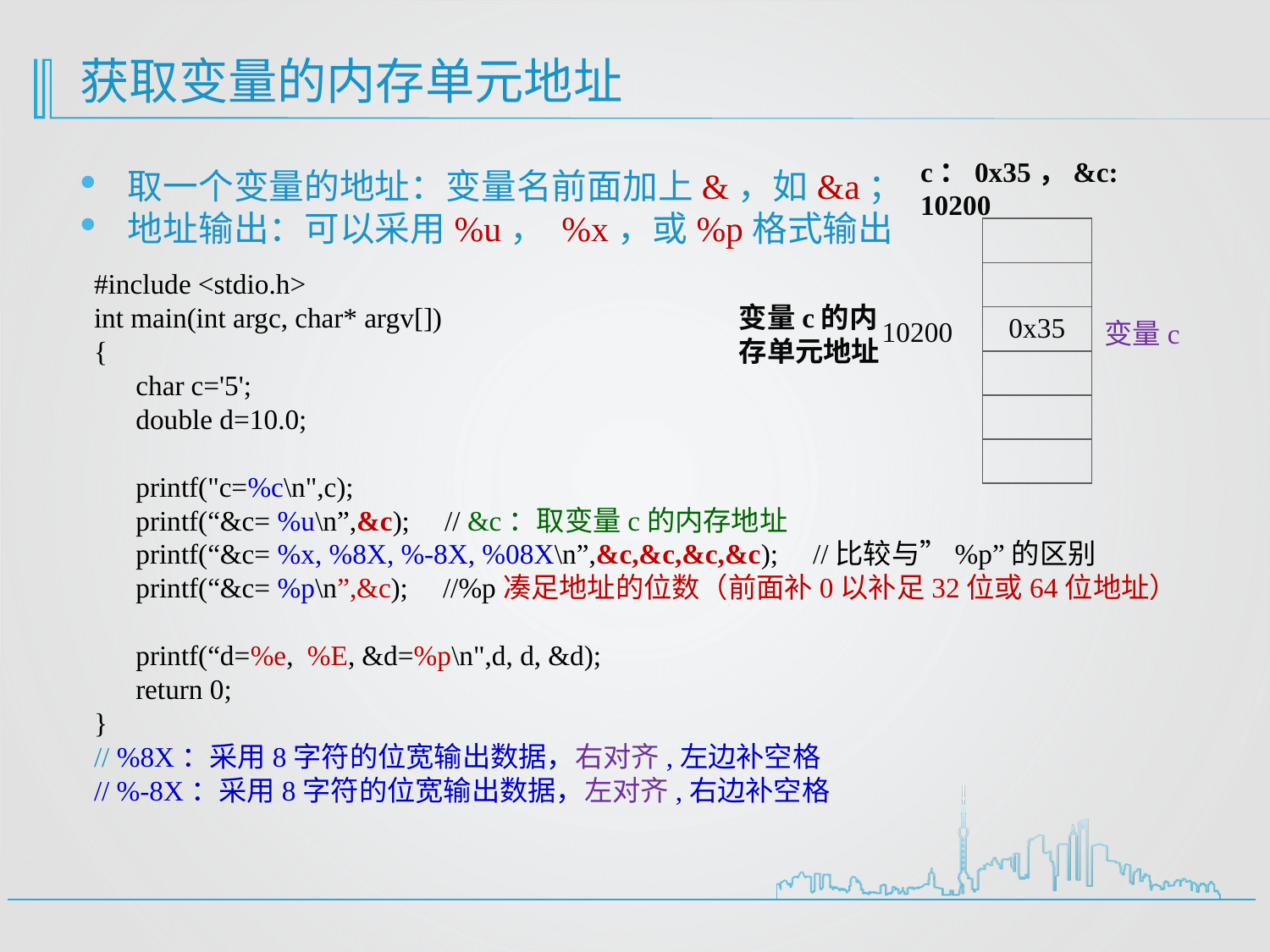

# 获取变量的内存单元地址
c：0x35，&c: 10200
取一个变量的地址：变量名前面加上&，如&a；
地址输出：可以采用%u， %x，或%p格式输出
|  |
| --- |
|  |
| 0x35 |
|  |
|  |
|  |
#include <stdio.h>
int main(int argc, char* argv[])
{
      char c='5';
      double d=10.0;

      printf("c=%c\n",c);
      printf(“&c= %u\n”,&c);     // &c：取变量c的内存地址
      printf(“&c= %x, %8X, %-8X, %08X\n”,&c,&c,&c,&c);     //比较与”%p”的区别
      printf(“&c= %p\n”,&c);     //%p凑足地址的位数（前面补0以补足32位或64位地址）

      printf(“d=%e,  %E, &d=%p\n",d, d, &d);
      return 0;
}
// %8X：采用8字符的位宽输出数据，右对齐,左边补空格
// %-8X：采用8字符的位宽输出数据，左对齐,右边补空格
变量c的内存单元地址
10200
变量c